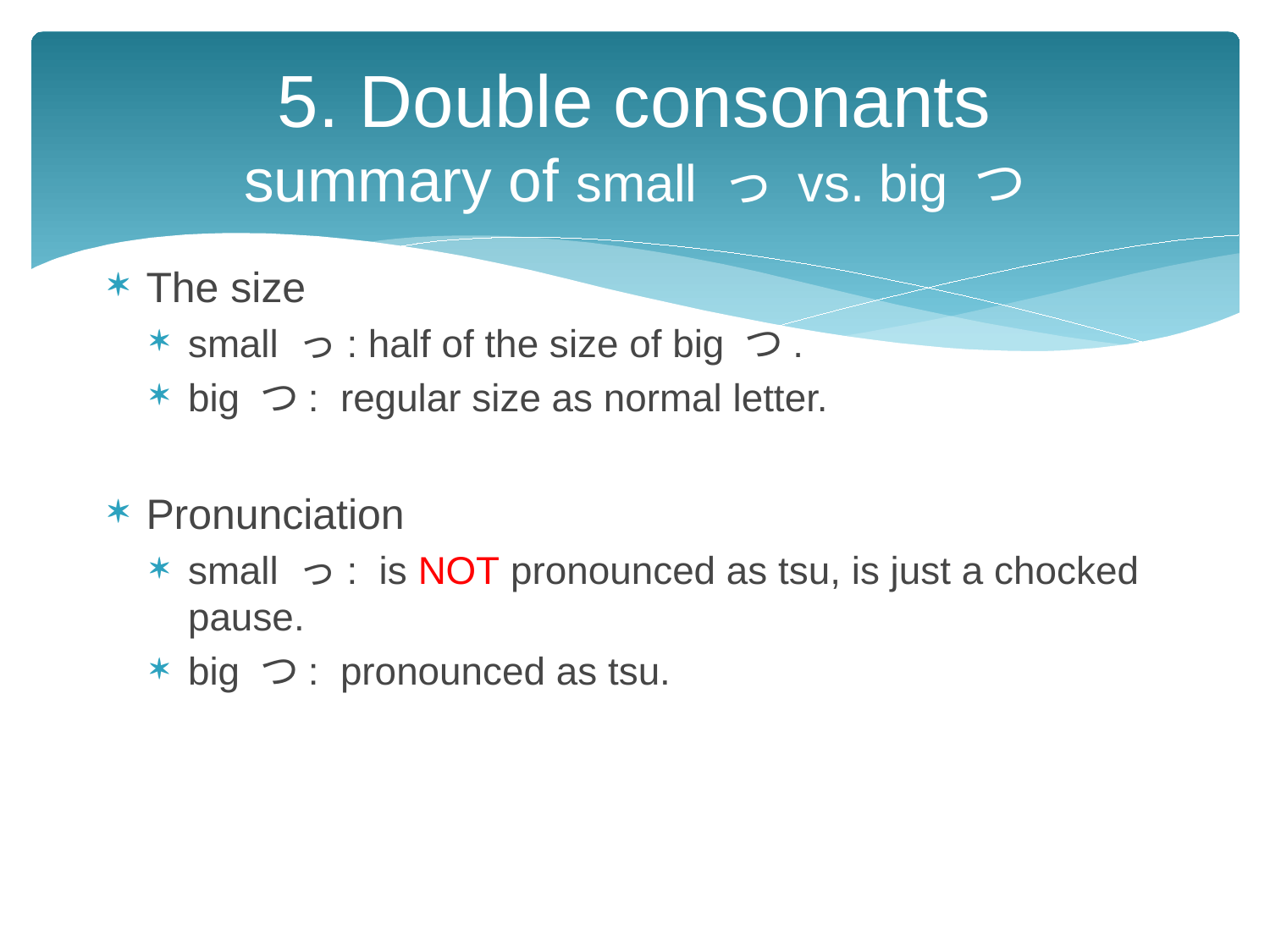

# 5. Double consonants summary of small っ vs. big つ
The size
small っ: half of the size of big つ.
big つ:  regular size as normal letter.

Pronunciation
small っ:  is NOT pronounced as tsu, is just a chocked pause.
big つ:  pronounced as tsu.